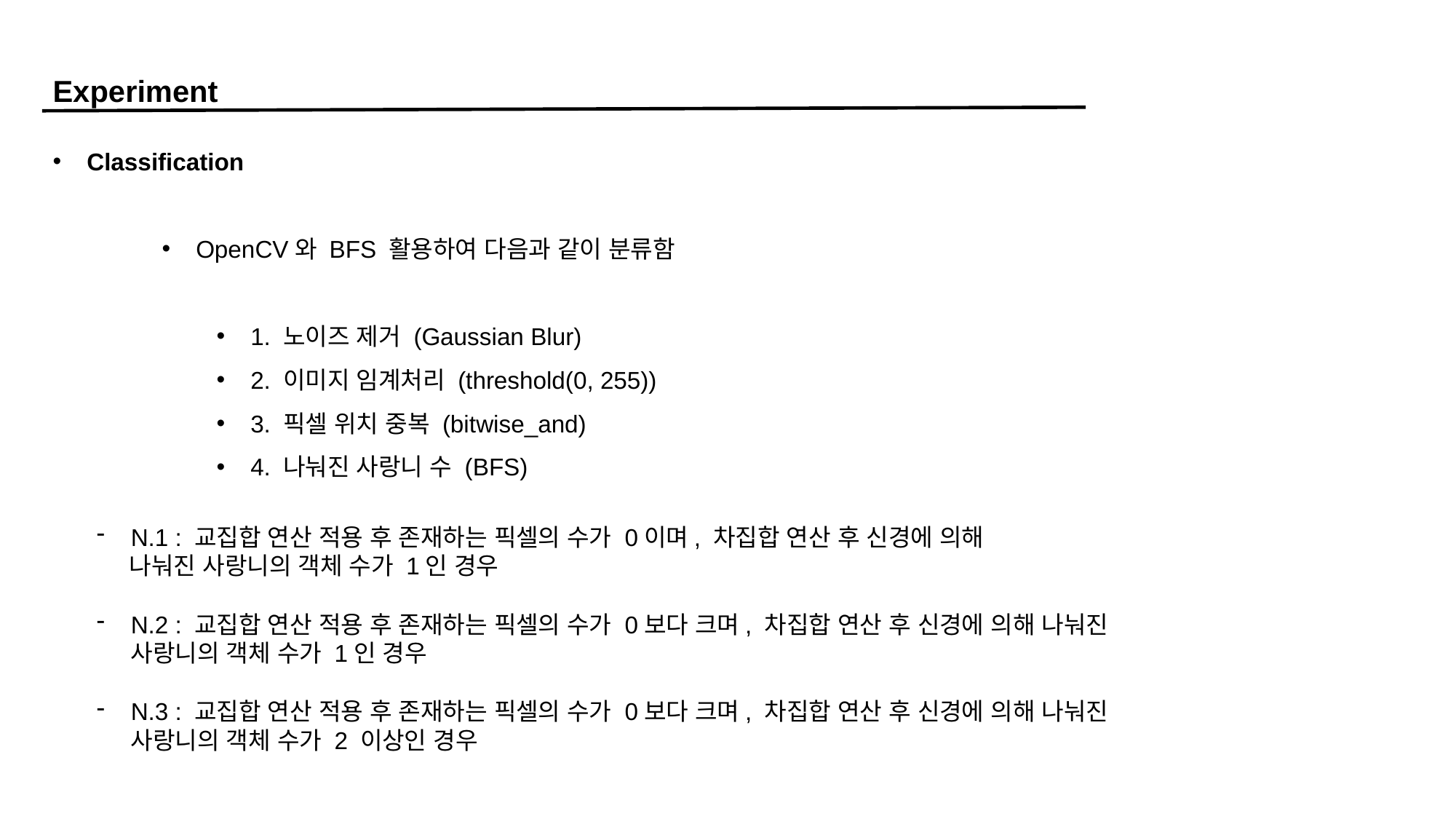

Experiment
Classification

OpenCV와 BFS 활용하여 다음과 같이 분류함

1. 노이즈 제거 (Gaussian Blur)
2. 이미지 임계처리 (threshold(0, 255))
3. 픽셀 위치 중복 (bitwise_and)
4. 나눠진 사랑니 수 (BFS)
N.1 : 교집합 연산 적용 후 존재하는 픽셀의 수가 0이며, 차집합 연산 후 신경에 의해
    나눠진 사랑니의 객체 수가 1인 경우

N.2 : 교집합 연산 적용 후 존재하는 픽셀의 수가 0보다 크며, 차집합 연산 후 신경에 의해 나눠진 사랑니의 객체 수가 1인 경우

N.3 : 교집합 연산 적용 후 존재하는 픽셀의 수가 0보다 크며, 차집합 연산 후 신경에 의해 나눠진 사랑니의 객체 수가 2 이상인 경우